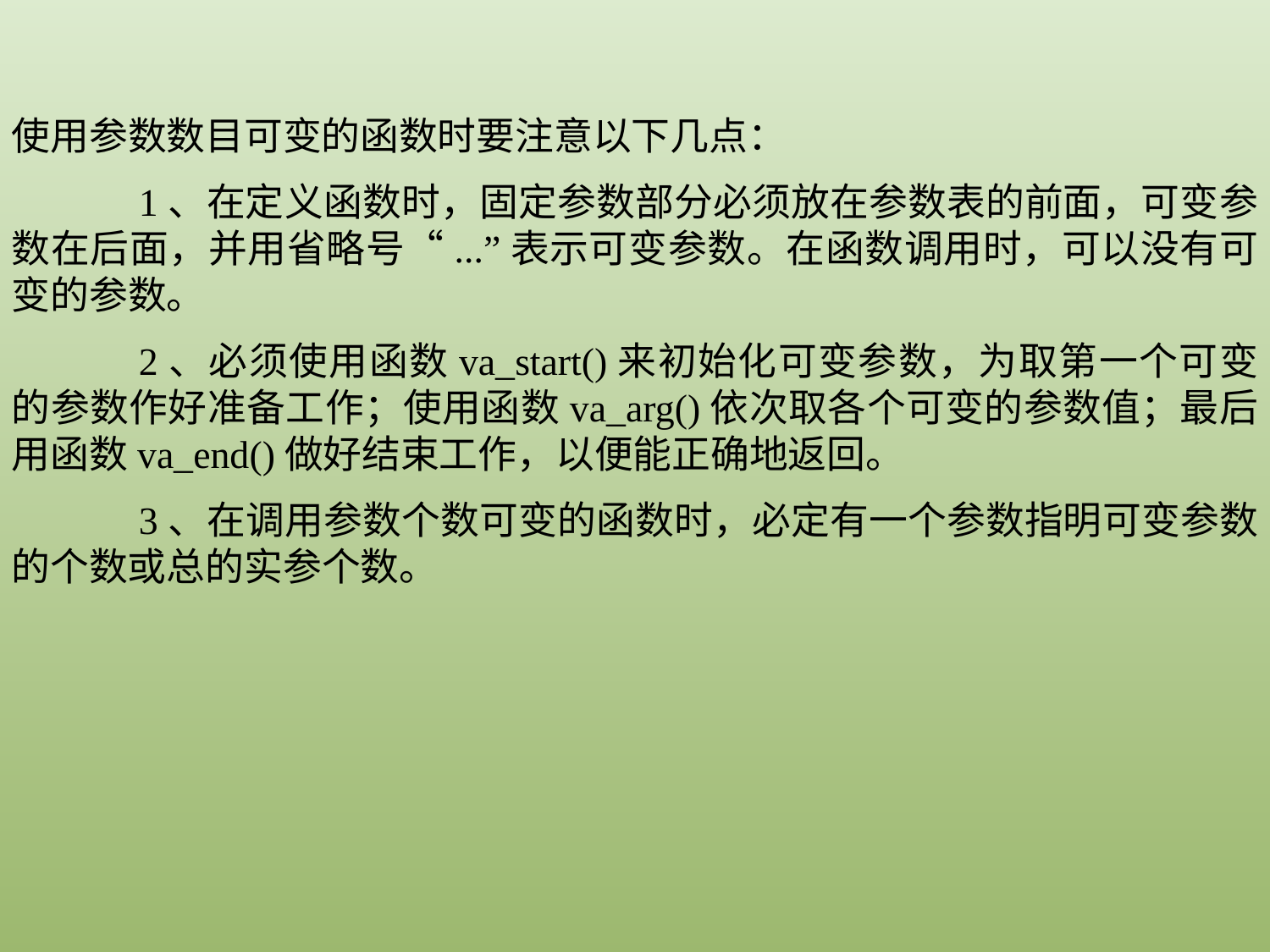

使用参数数目可变的函数时要注意以下几点：
	1、在定义函数时，固定参数部分必须放在参数表的前面，可变参数在后面，并用省略号“...”表示可变参数。在函数调用时，可以没有可变的参数。
	2、必须使用函数va_start()来初始化可变参数，为取第一个可变的参数作好准备工作；使用函数va_arg()依次取各个可变的参数值；最后用函数va_end()做好结束工作，以便能正确地返回。
	3、在调用参数个数可变的函数时，必定有一个参数指明可变参数的个数或总的实参个数。
252